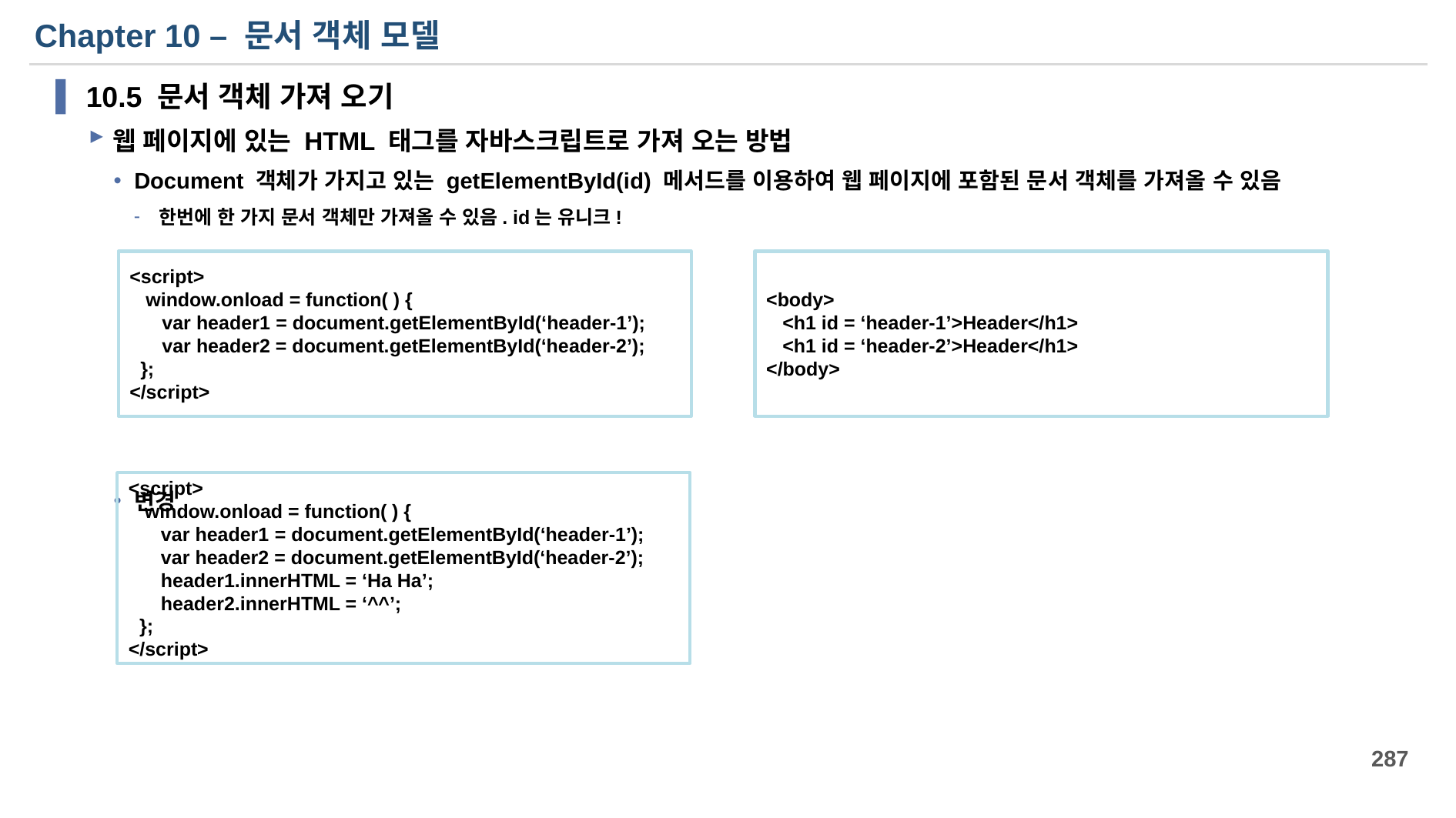

# Chapter 10 – 문서 객체 모델
10.5 문서 객체 가져 오기
웹 페이지에 있는 HTML 태그를 자바스크립트로 가져 오는 방법
Document 객체가 가지고 있는 getElementById(id) 메서드를 이용하여 웹 페이지에 포함된 문서 객체를 가져올 수 있음
한번에 한 가지 문서 객체만 가져올 수 있음. id는 유니크!

변경

<script>
   window.onload = function( ) {
      var header1 = document.getElementById(‘header-1’);
      var header2 = document.getElementById(‘header-2’);
  };
</script>
<body>
   <h1 id = ‘header-1’>Header</h1>
   <h1 id = ‘header-2’>Header</h1>
</body>
<script>
   window.onload = function( ) {
      var header1 = document.getElementById(‘header-1’);
      var header2 = document.getElementById(‘header-2’);
      header1.innerHTML = ‘Ha Ha’;
      header2.innerHTML = ‘^^’;
  };
</script>
287